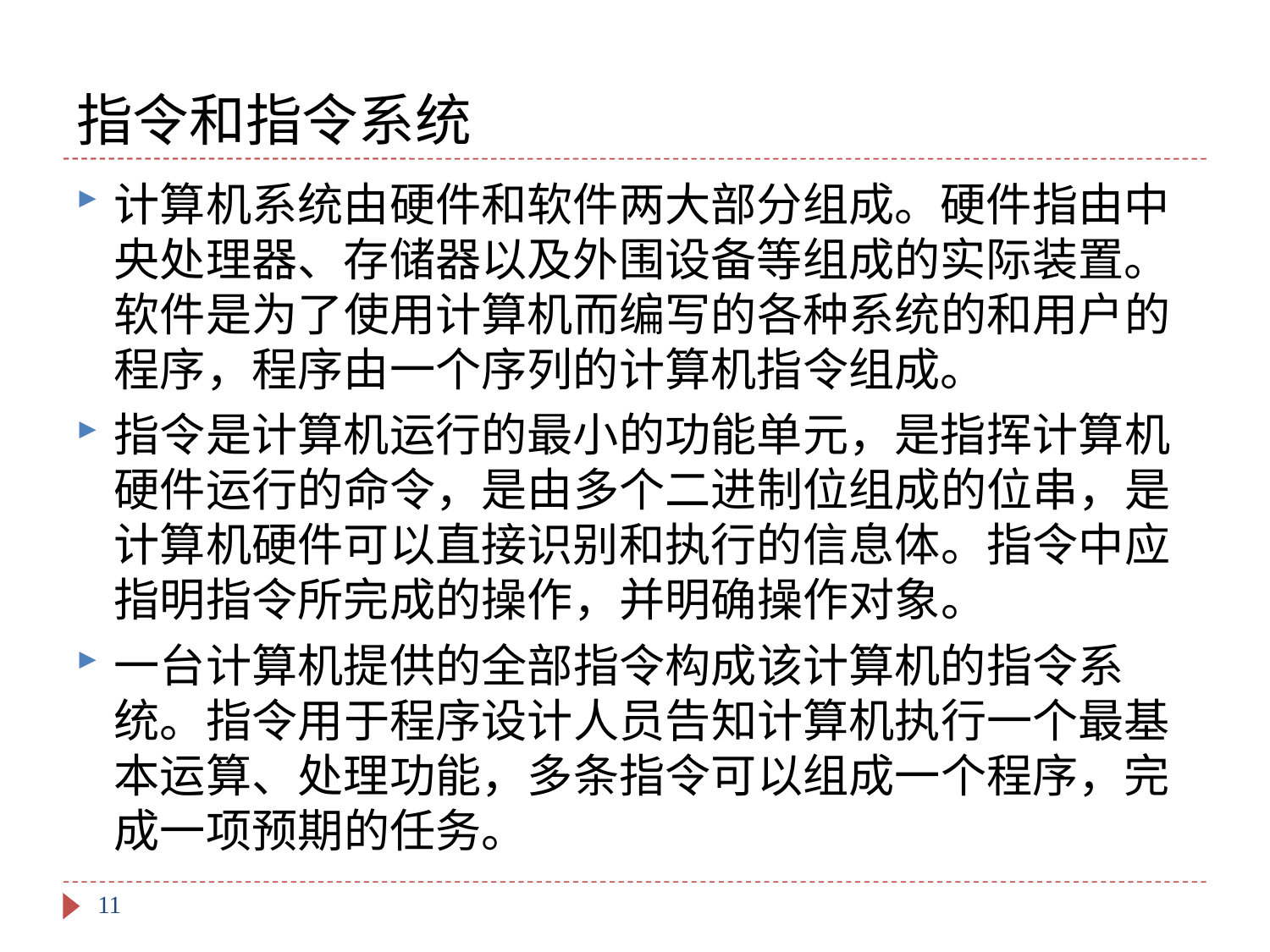

# 指令和指令系统
计算机系统由硬件和软件两大部分组成。硬件指由中央处理器、存储器以及外围设备等组成的实际装置。软件是为了使用计算机而编写的各种系统的和用户的程序，程序由一个序列的计算机指令组成。
指令是计算机运行的最小的功能单元，是指挥计算机硬件运行的命令，是由多个二进制位组成的位串，是计算机硬件可以直接识别和执行的信息体。指令中应指明指令所完成的操作，并明确操作对象。
一台计算机提供的全部指令构成该计算机的指令系统。指令用于程序设计人员告知计算机执行一个最基本运算、处理功能，多条指令可以组成一个程序，完成一项预期的任务。

11